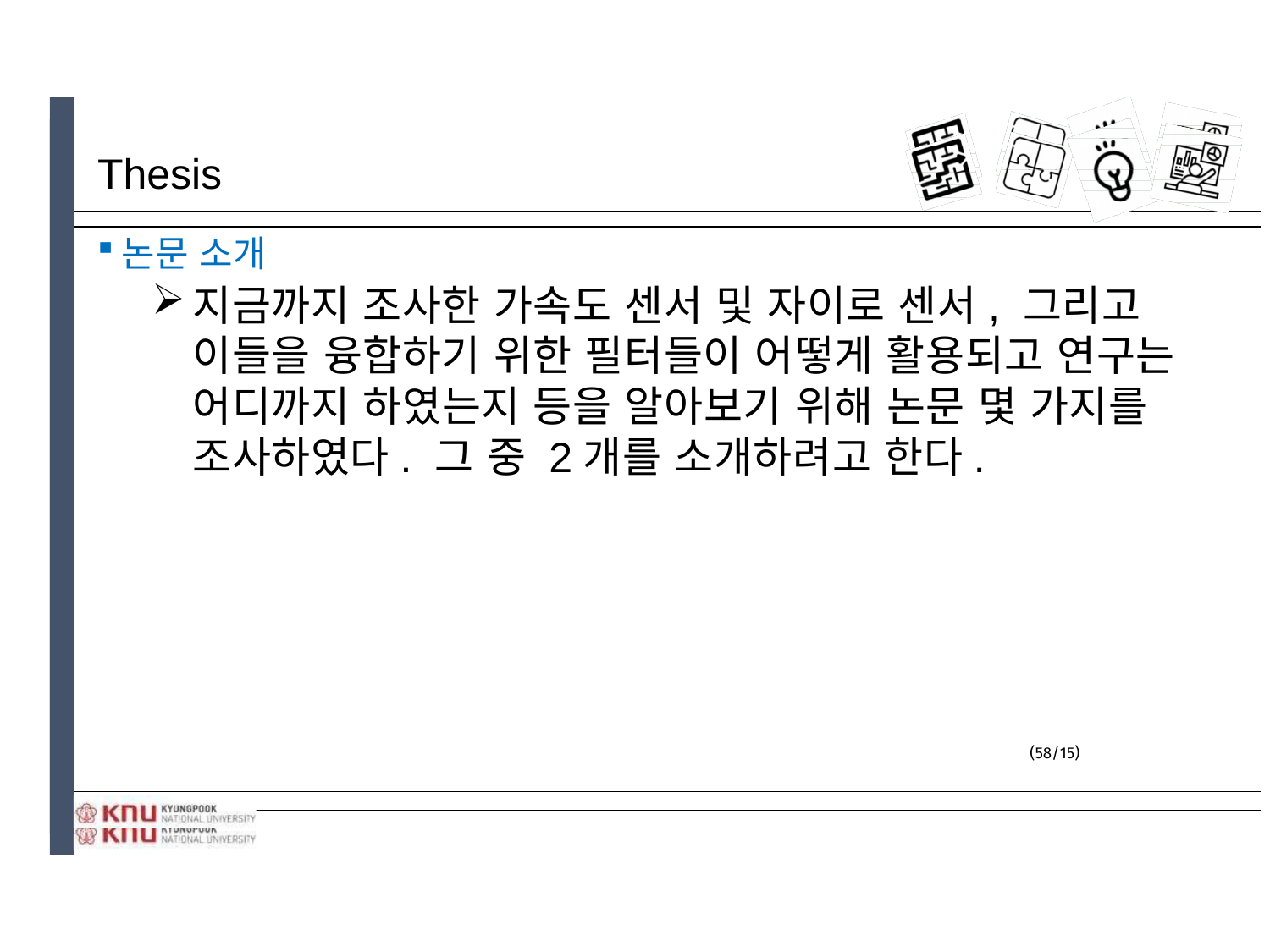

# Thesis
논문 소개
지금까지 조사한 가속도 센서 및 자이로 센서, 그리고 이들을 융합하기 위한 필터들이 어떻게 활용되고 연구는 어디까지 하였는지 등을 알아보기 위해 논문 몇 가지를 조사하였다. 그 중 2개를 소개하려고 한다.

(58/15)